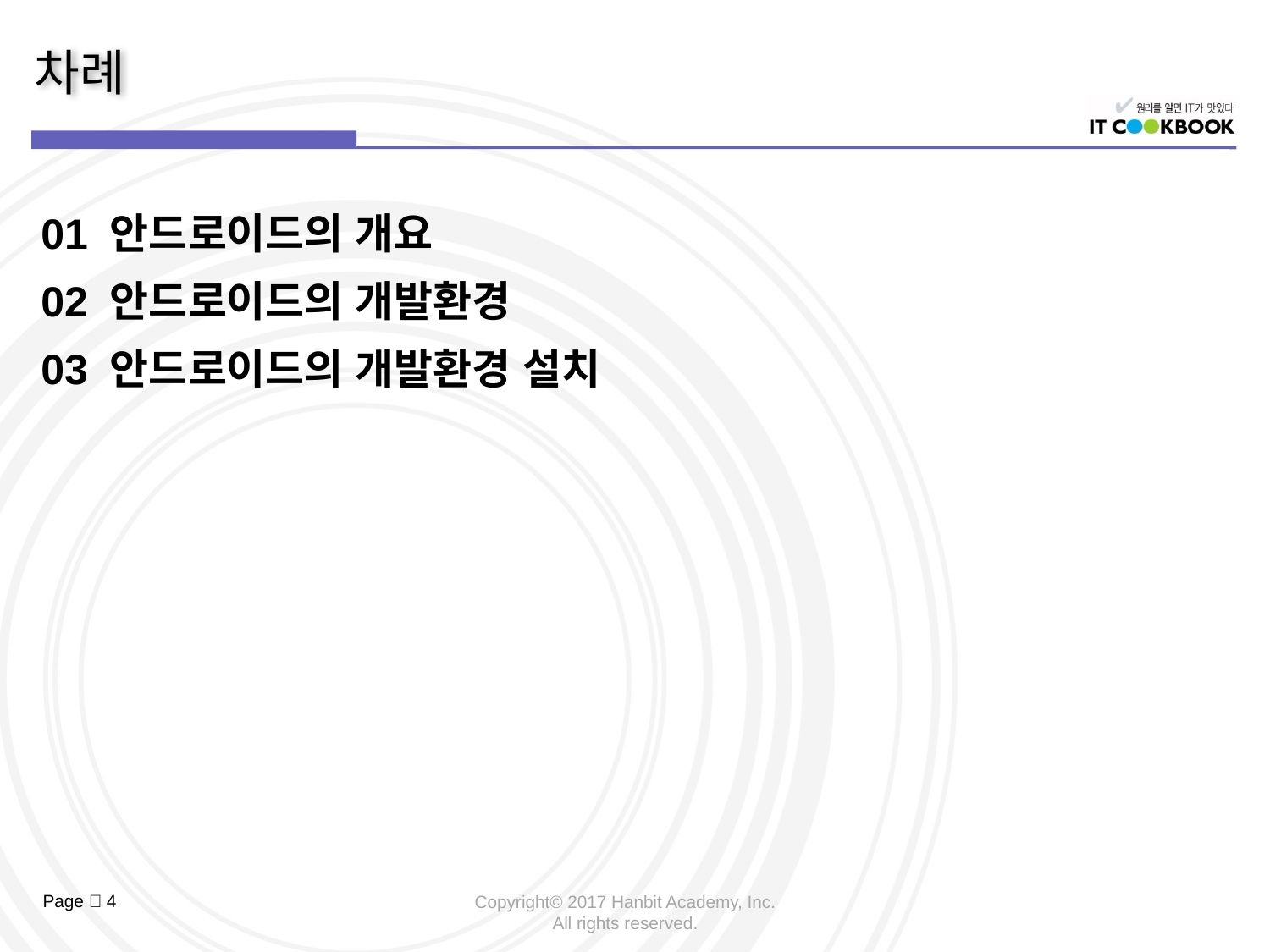

01 안드로이드의 개요
02 안드로이드의 개발환경
03 안드로이드의 개발환경 설치